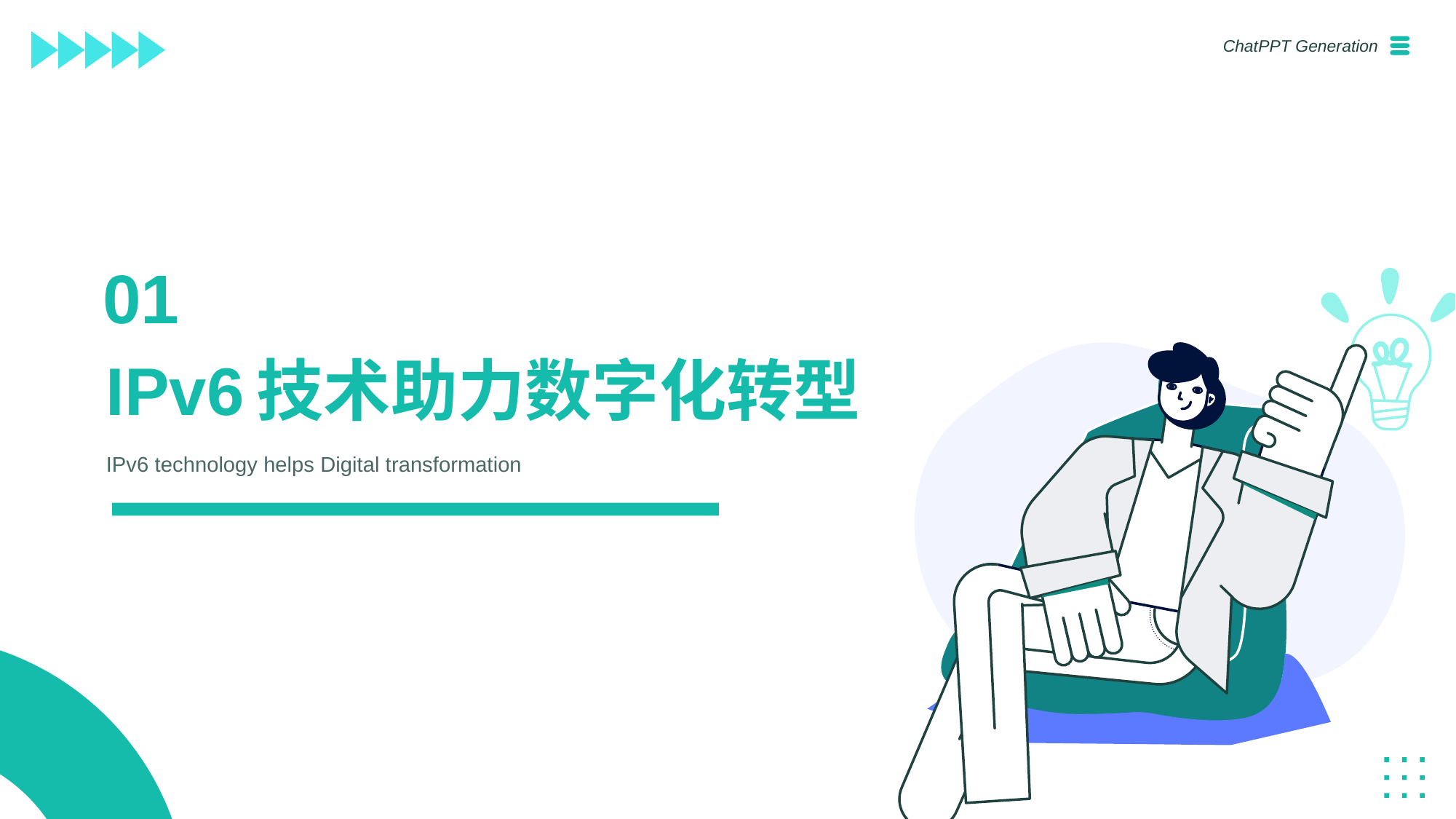

ChatPPT Generation

01

IPv6技术助力数字化转型
IPv6 technology helps Digital transformation